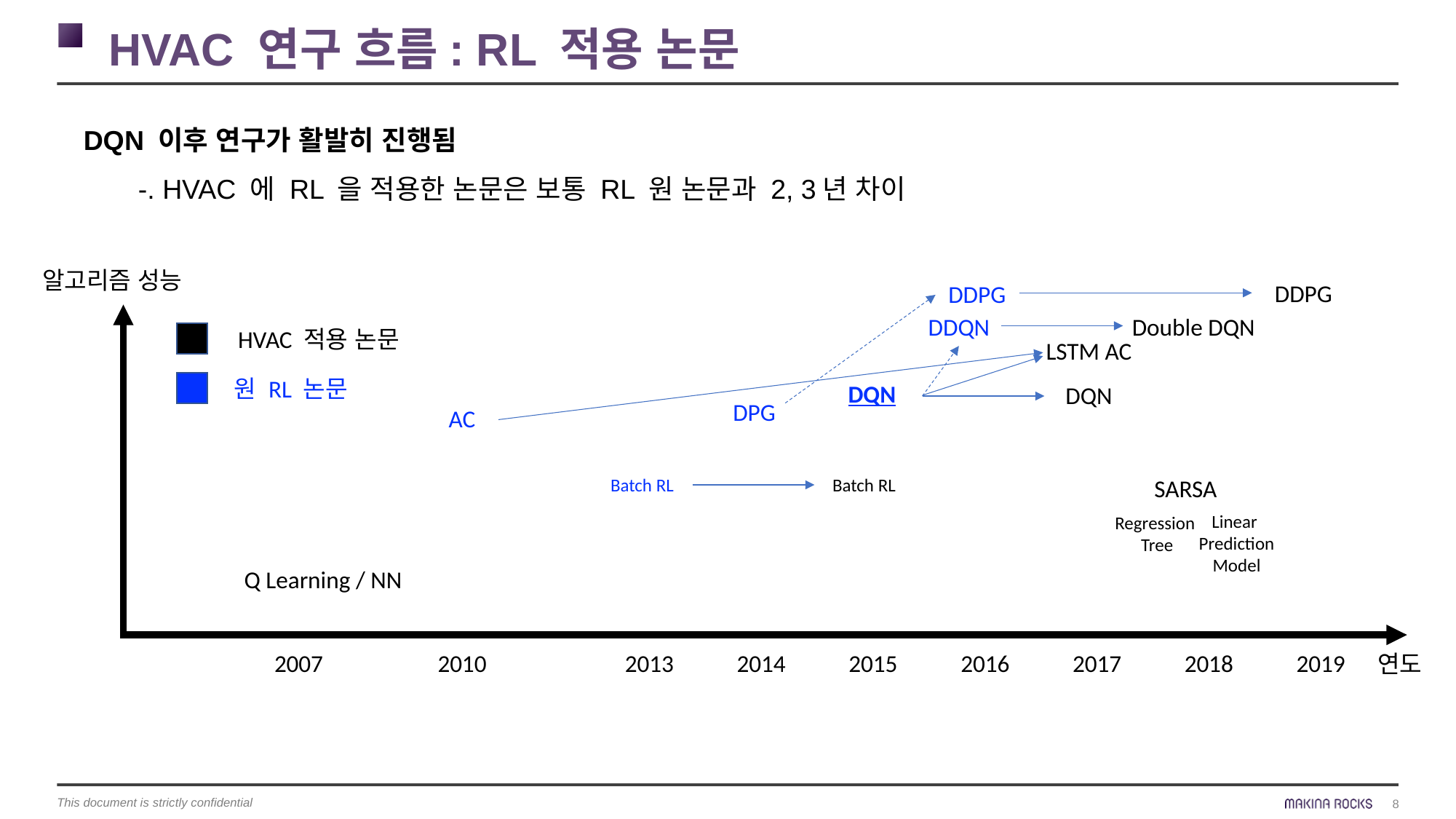

HVAC 연구 흐름: RL 적용 논문
DQN 이후 연구가 활발히 진행됨
-. HVAC 에 RL 을 적용한 논문은 보통 RL 원 논문과 2, 3년 차이
알고리즘 성능
DDPG
DDPG
Double DQN
DDQN
HVAC 적용 논문

원 RL 논문

LSTM AC
DQN
DQN
DPG
AC
SARSA
Batch RL
Batch RL
Linear
Prediction
Model
Regression
Tree
Q Learning / NN
2007
2010
2013
2014
2015
2016
2017
2018
2019
연도